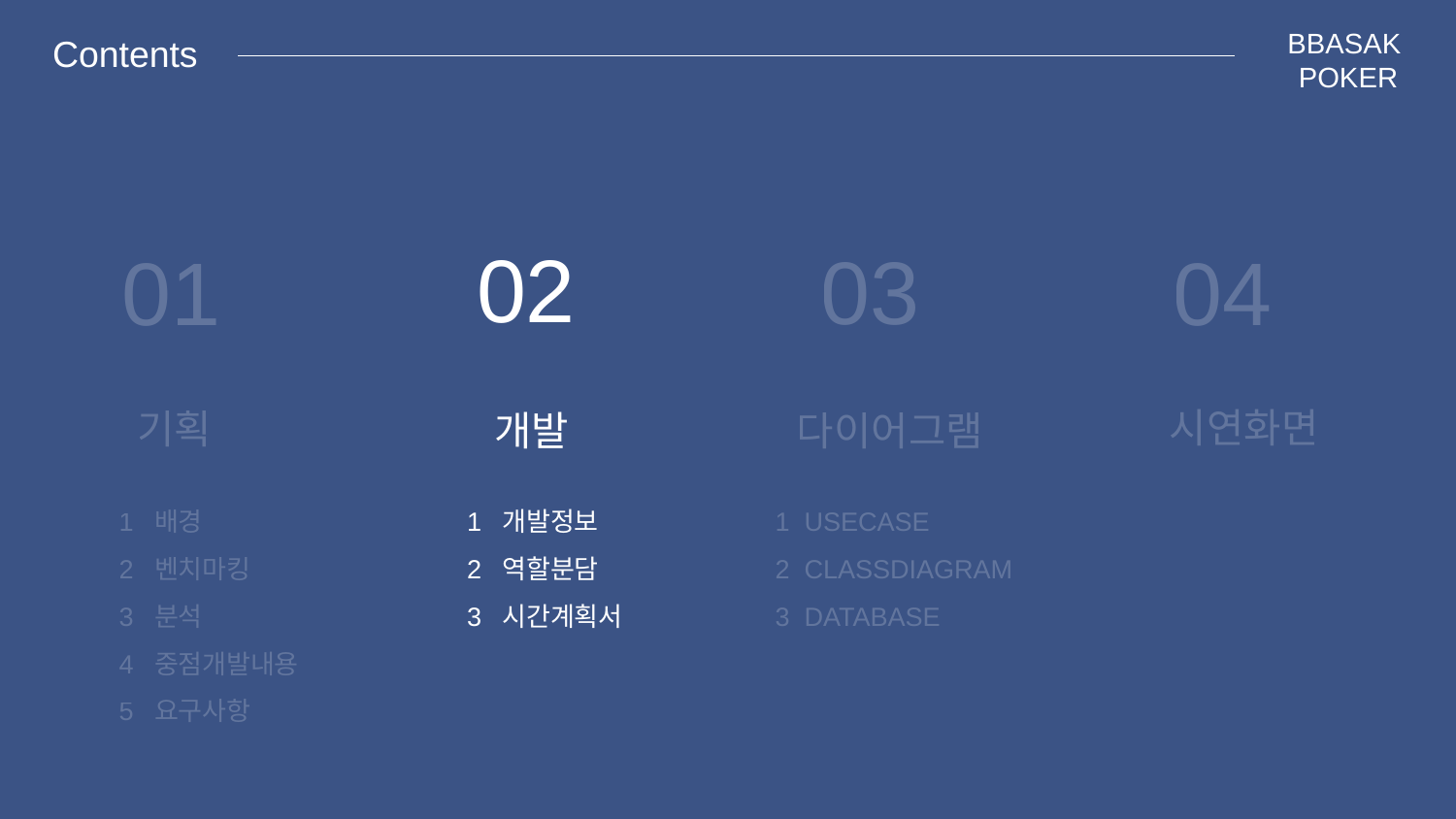

BBASAK
POKER
Contents
02
03
04
01
시연화면
기획
개발
다이어그램
1  배경
2  벤치마킹
3  분석
4  중점개발내용
5  요구사항
1  개발정보
2  역할분담
3  시간계획서
1  USECASE
2  CLASSDIAGRAM
3  DATABASE